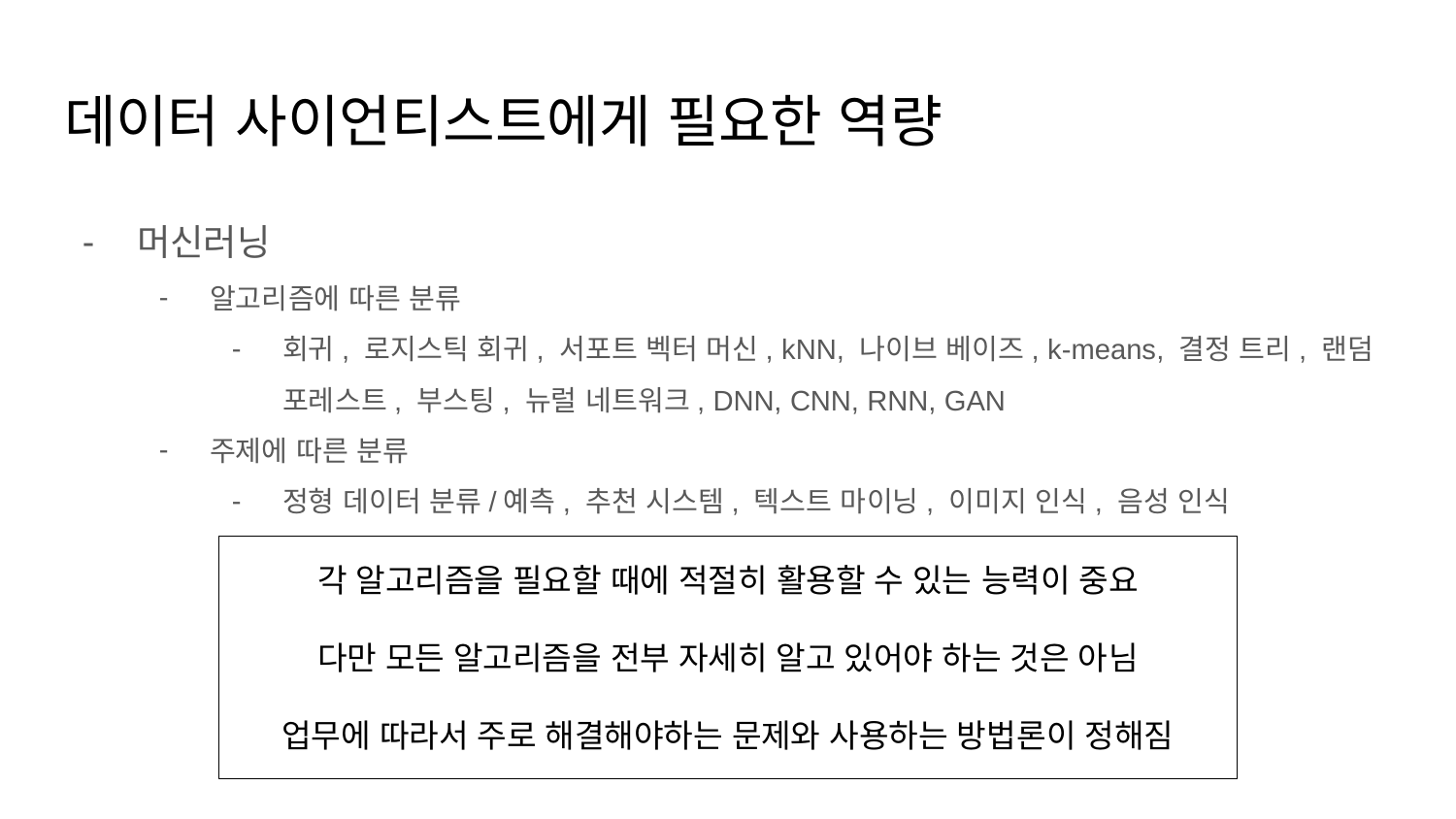

# 데이터 사이언티스트에게 필요한 역량
머신러닝
알고리즘에 따른 분류
회귀, 로지스틱 회귀, 서포트 벡터 머신, kNN, 나이브 베이즈, k-means, 결정 트리, 랜덤 포레스트, 부스팅, 뉴럴 네트워크, DNN, CNN, RNN, GAN
주제에 따른 분류
정형 데이터 분류/예측, 추천 시스템, 텍스트 마이닝, 이미지 인식, 음성 인식
각 알고리즘을 필요할 때에 적절히 활용할 수 있는 능력이 중요

다만 모든 알고리즘을 전부 자세히 알고 있어야 하는 것은 아님

업무에 따라서 주로 해결해야하는 문제와 사용하는 방법론이 정해짐